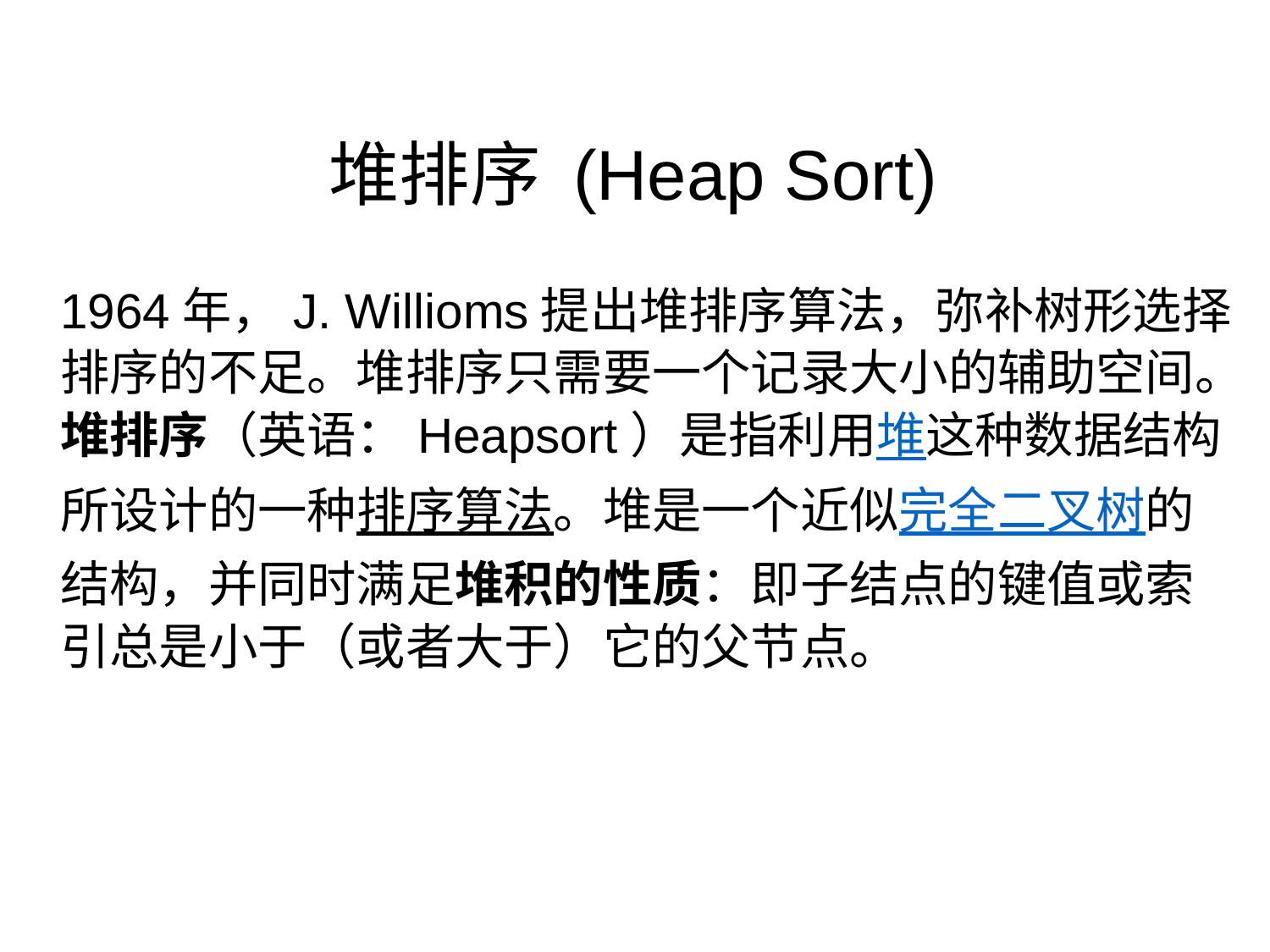

堆排序 (Heap Sort)
1964年，J. Willioms提出堆排序算法，弥补树形选择排序的不足。堆排序只需要一个记录大小的辅助空间。堆排序（英语：Heapsort）是指利用堆这种数据结构所设计的一种排序算法。堆是一个近似完全二叉树的结构，并同时满足堆积的性质：即子结点的键值或索引总是小于（或者大于）它的父节点。